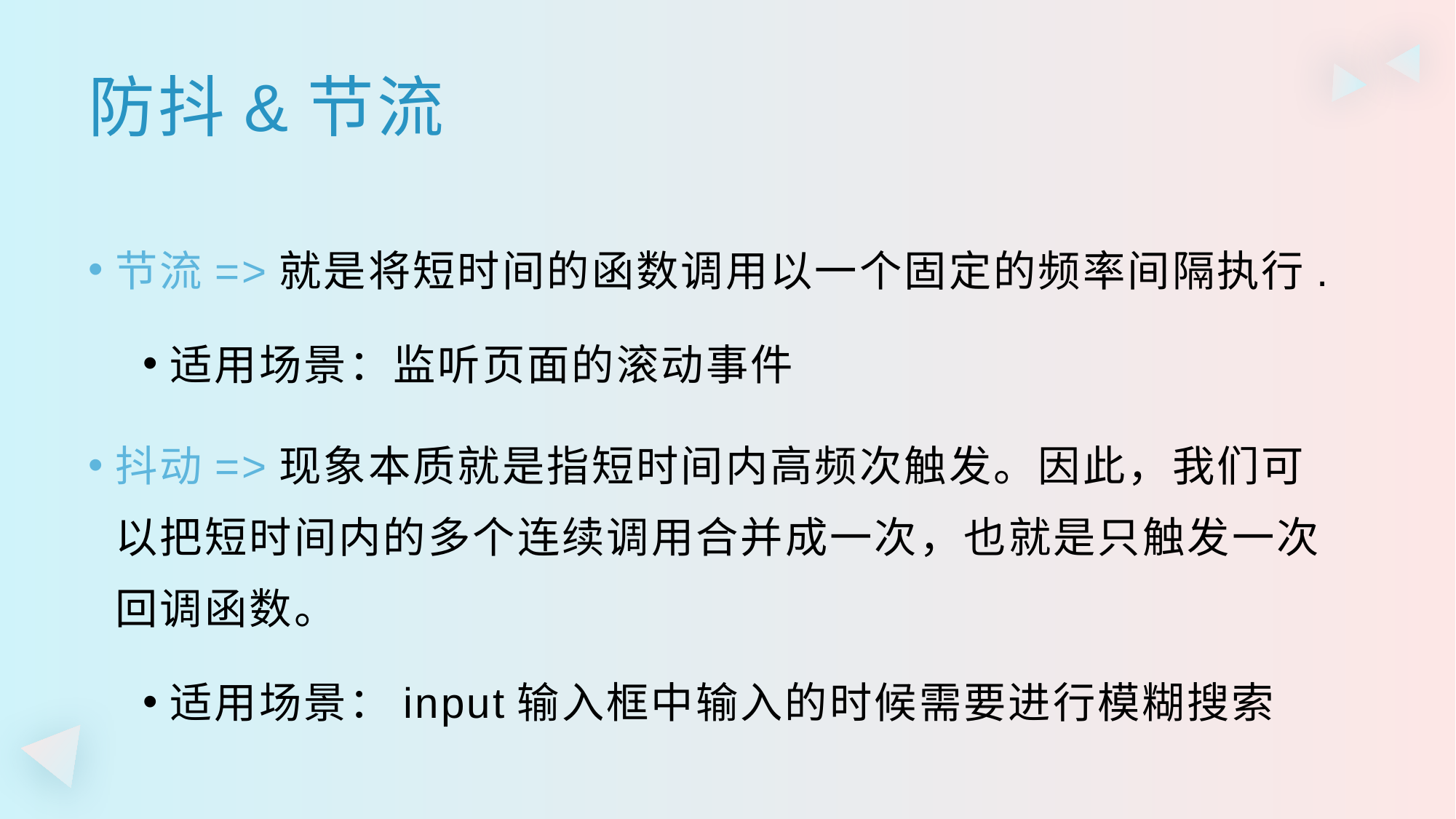

防抖&节流
节流=>就是将短时间的函数调用以一个固定的频率间隔执行.
适用场景：监听页面的滚动事件
抖动=>现象本质就是指短时间内高频次触发。因此，我们可以把短时间内的多个连续调用合并成一次，也就是只触发一次回调函数。
适用场景：input输入框中输入的时候需要进行模糊搜索